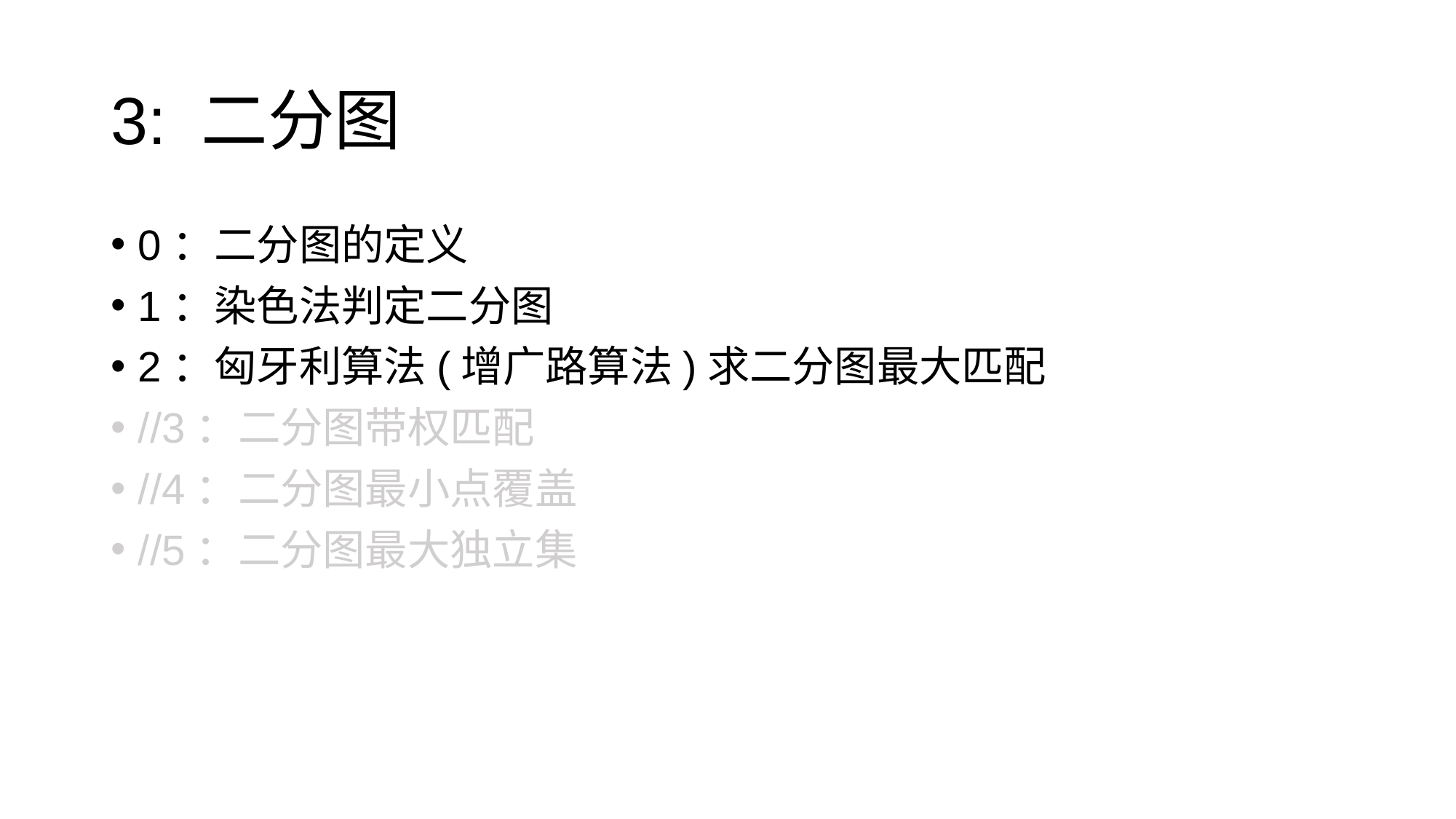

# 3: 二分图
0：二分图的定义
1：染色法判定二分图
2：匈牙利算法(增广路算法)求二分图最大匹配
//3：二分图带权匹配
//4：二分图最小点覆盖
//5：二分图最大独立集